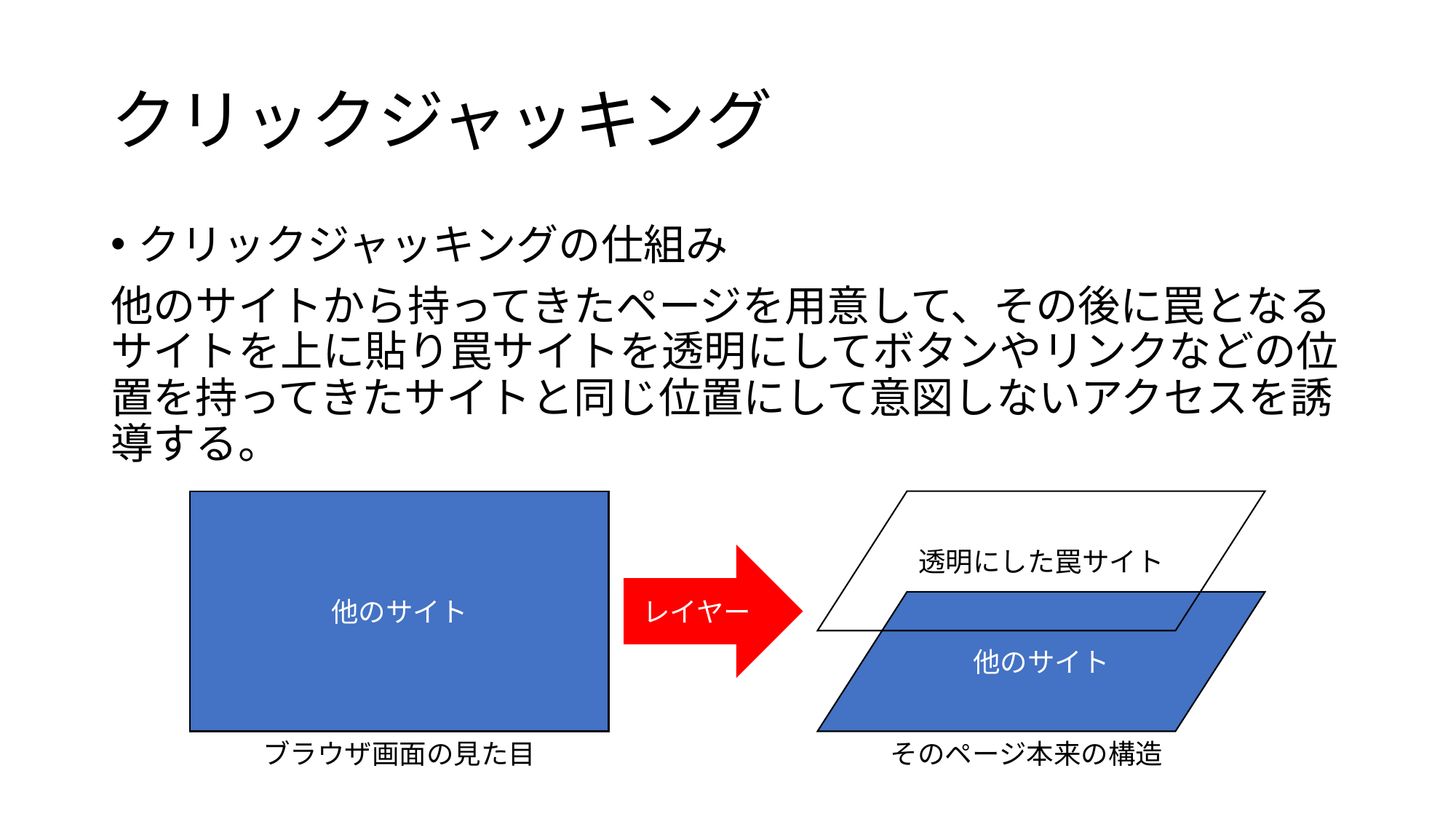

# クリックジャッキング
クリックジャッキングの仕組み
他のサイトから持ってきたページを用意して、その後に罠となるサイトを上に貼り罠サイトを透明にしてボタンやリンクなどの位置を持ってきたサイトと同じ位置にして意図しないアクセスを誘導する。
他のサイト
透明にした罠サイト
レイヤー
他のサイト
ブラウザ画面の見た目
そのページ本来の構造